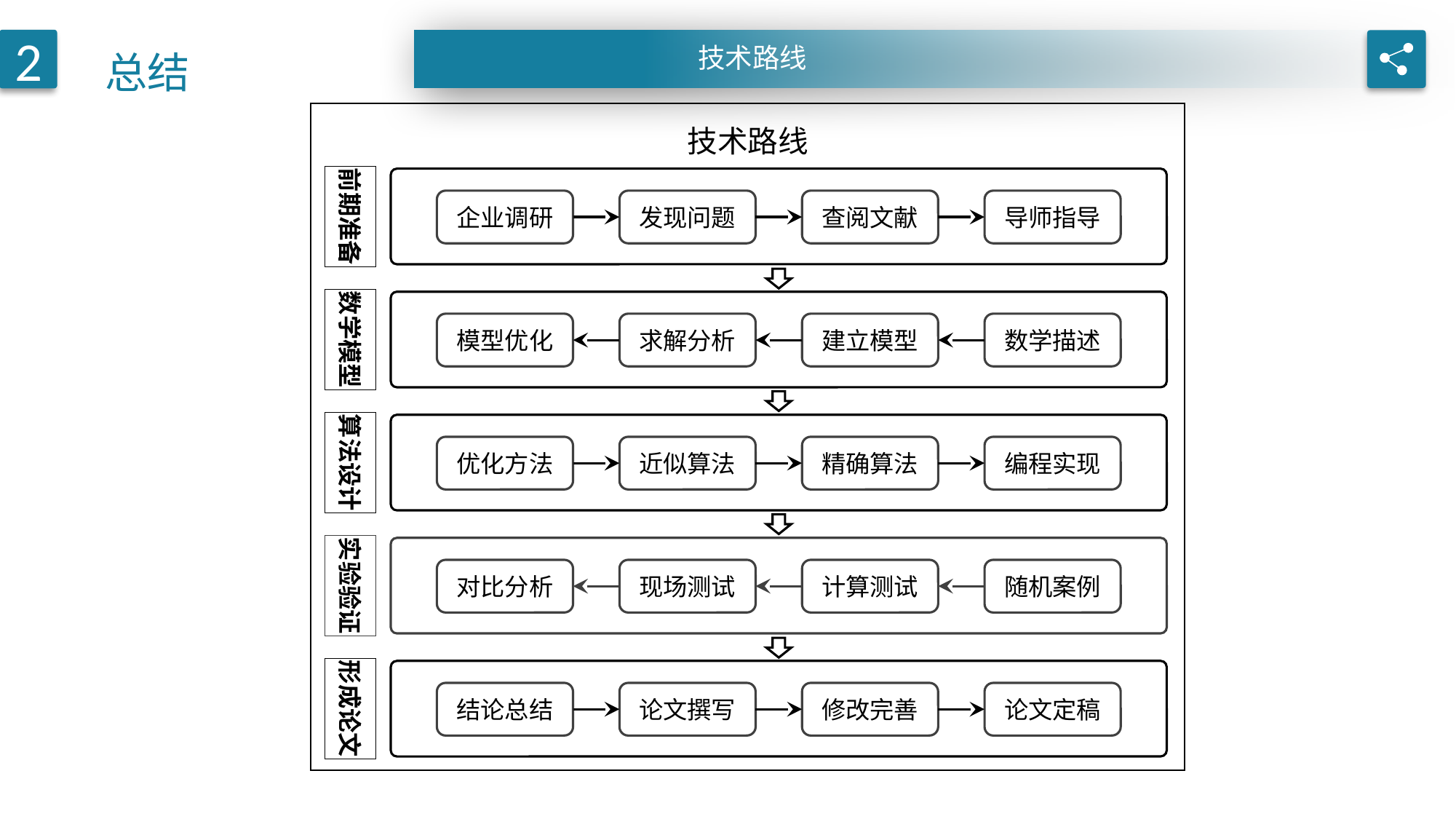

总结
2

技术路线

技术路线
前期准备

企业调研
发现问题
查阅文献
导师指导
数学模型

模型优化
求解分析
建立模型
数学描述
算法设计

优化方法
近似算法
精确算法
编程实现
实验验证

对比分析
现场测试
计算测试
随机案例
形成论文

结论总结
论文撰写
修改完善
论文定稿